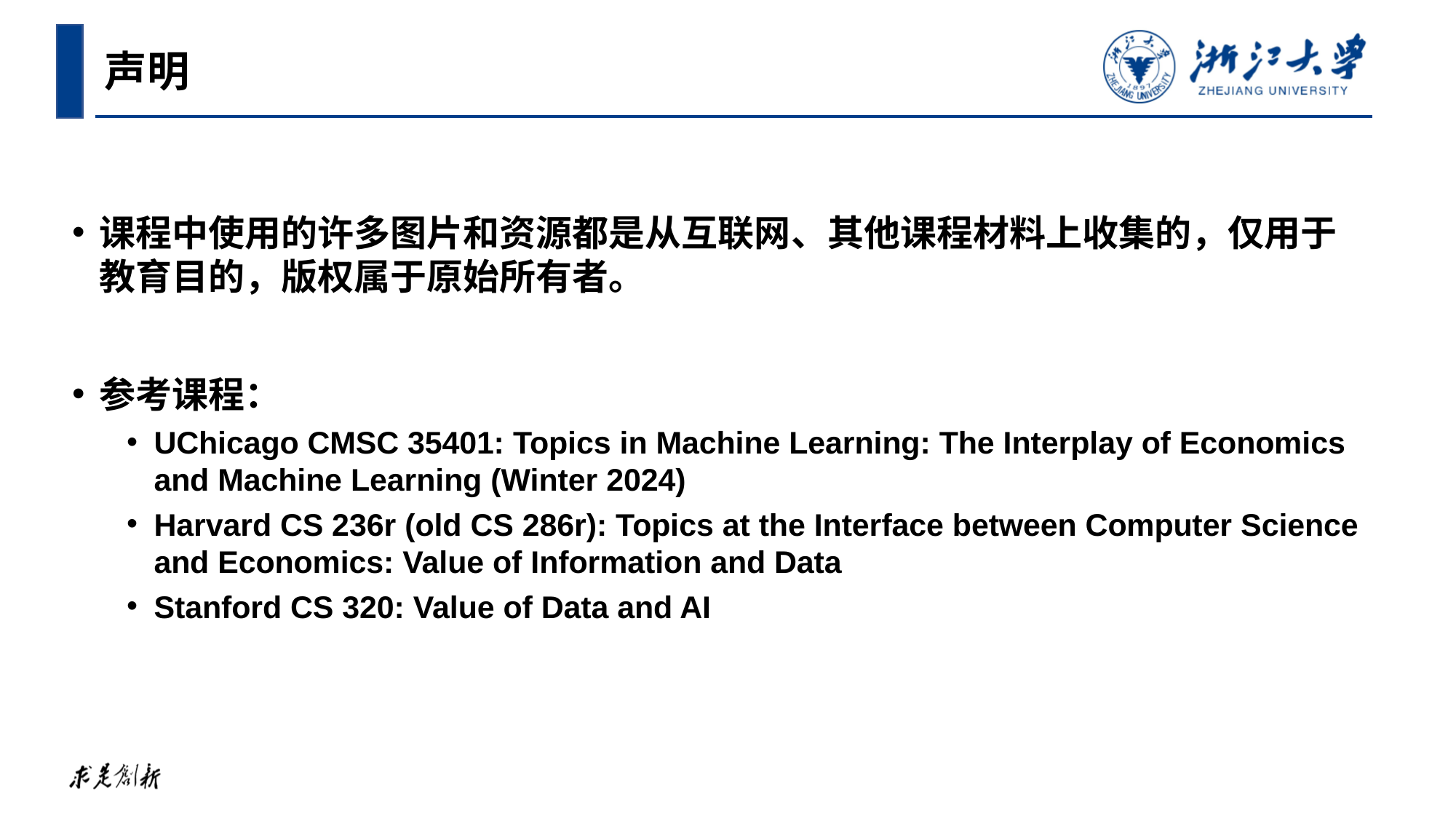

声明
课程中使用的许多图片和资源都是从互联网、其他课程材料上收集的，仅用于教育目的，版权属于原始所有者。

参考课程：
UChicago CMSC 35401: Topics in Machine Learning: The Interplay of Economics and Machine Learning (Winter 2024)
Harvard CS 236r (old CS 286r): Topics at the Interface between Computer Science and Economics: Value of Information and Data
Stanford CS 320: Value of Data and AI

2